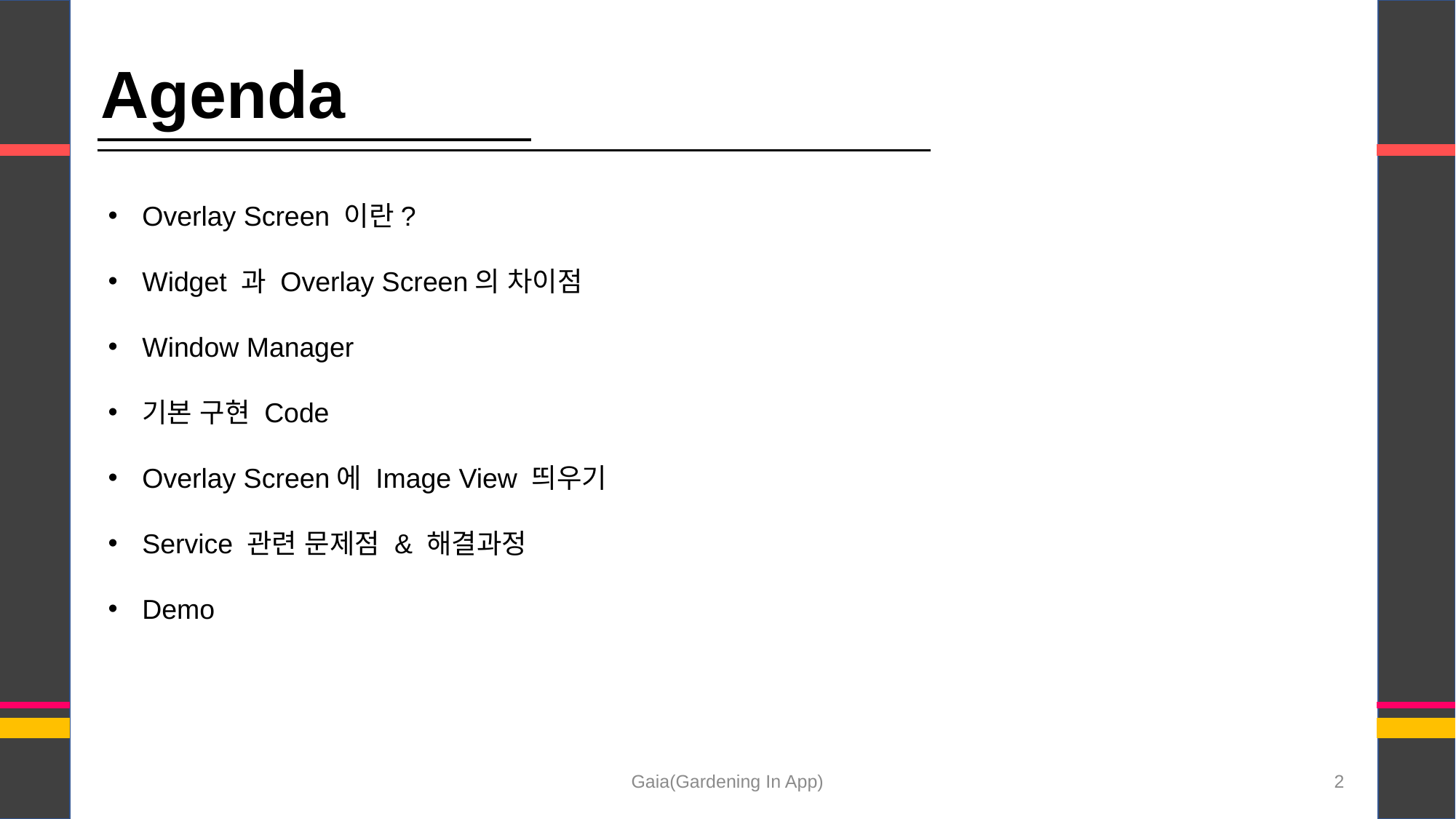

Agenda
Overlay Screen 이란?

Widget 과 Overlay Screen의 차이점

Window Manager

기본 구현 Code

Overlay Screen에 Image View 띄우기

Service 관련 문제점 & 해결과정

Demo

Gaia(Gardening In App)
2